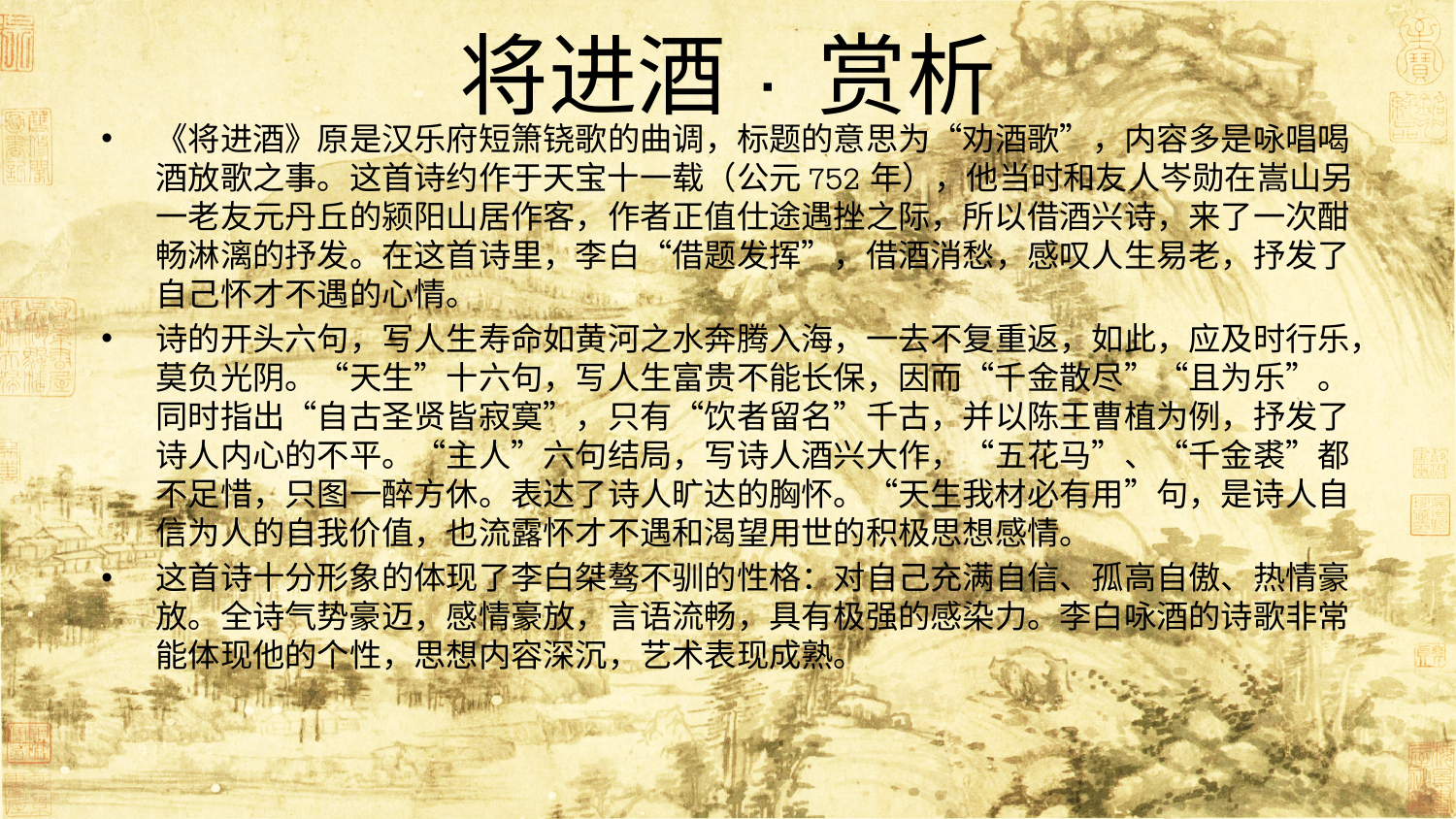

# 将进酒·赏析
《将进酒》原是汉乐府短箫铙歌的曲调，标题的意思为“劝酒歌”，内容多是咏唱喝酒放歌之事。这首诗约作于天宝十一载（公元752年），他当时和友人岑勋在嵩山另一老友元丹丘的颍阳山居作客，作者正值仕途遇挫之际，所以借酒兴诗，来了一次酣畅淋漓的抒发。在这首诗里，李白“借题发挥”，借酒消愁，感叹人生易老，抒发了自己怀才不遇的心情。
诗的开头六句，写人生寿命如黄河之水奔腾入海，一去不复重返，如此，应及时行乐，莫负光阴。“天生”十六句，写人生富贵不能长保，因而“千金散尽”“且为乐”。同时指出“自古圣贤皆寂寞”，只有“饮者留名”千古，并以陈王曹植为例，抒发了诗人内心的不平。“主人”六句结局，写诗人酒兴大作，“五花马”、“千金裘”都不足惜，只图一醉方休。表达了诗人旷达的胸怀。“天生我材必有用”句，是诗人自信为人的自我价值，也流露怀才不遇和渴望用世的积极思想感情。
这首诗十分形象的体现了李白桀骜不驯的性格：对自己充满自信、孤高自傲、热情豪放。全诗气势豪迈，感情豪放，言语流畅，具有极强的感染力。李白咏酒的诗歌非常能体现他的个性，思想内容深沉，艺术表现成熟。